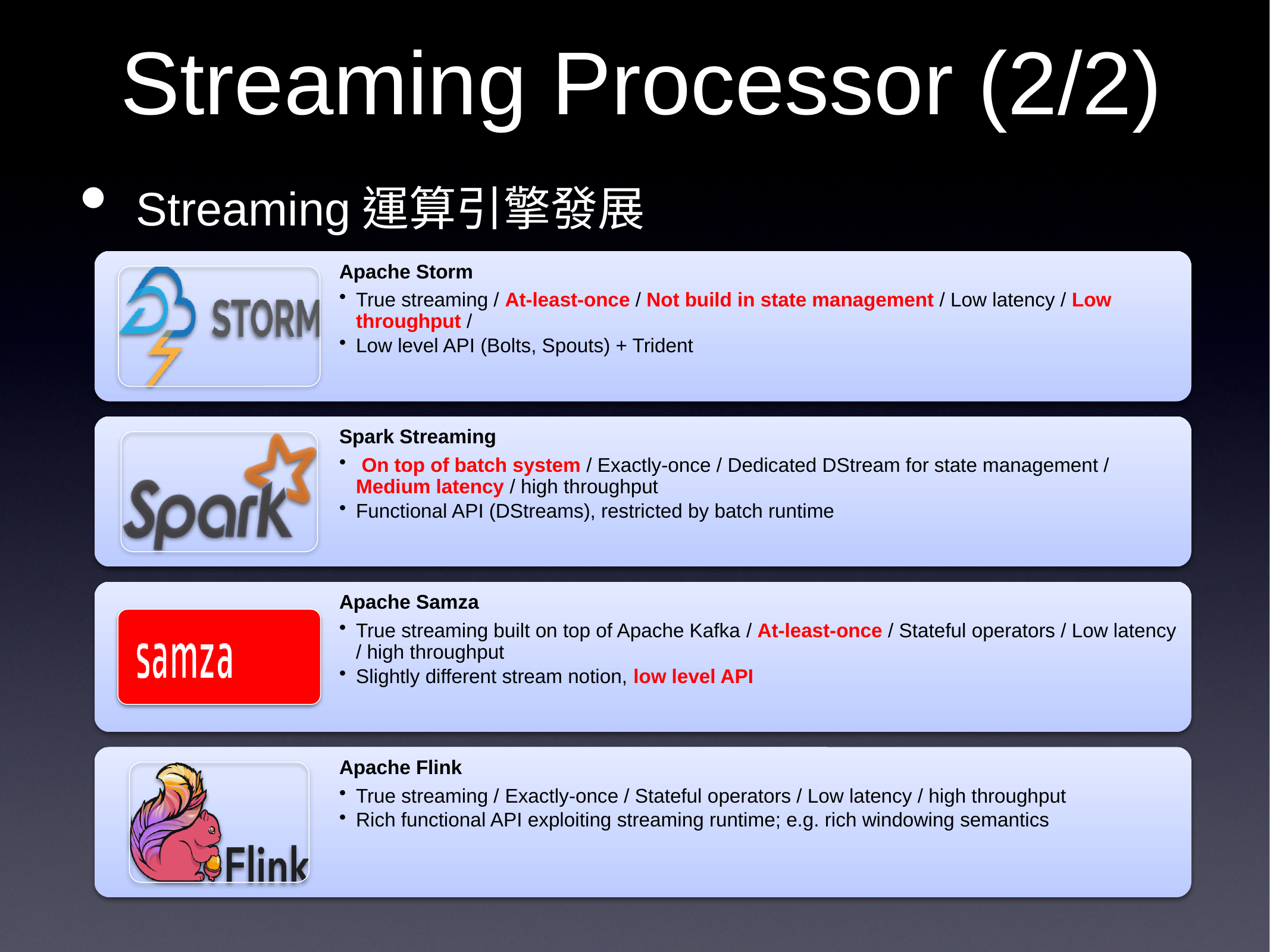

# Streaming Processor (2/2)
Streaming運算引擎發展
Apache Storm
True streaming / At-least-once / Not build in state management / Low latency / Low throughput /
Low level API (Bolts, Spouts) + Trident
Spark Streaming
 On top of batch system / Exactly-once / Dedicated DStream for state management / Medium latency / high throughput
Functional API (DStreams), restricted by batch runtime
Apache Samza
True streaming built on top of Apache Kafka / At-least-once / Stateful operators / Low latency / high throughput
Slightly different stream notion, low level API
Apache Flink
True streaming / Exactly-once / Stateful operators / Low latency / high throughput
Rich functional API exploiting streaming runtime; e.g. rich windowing semantics